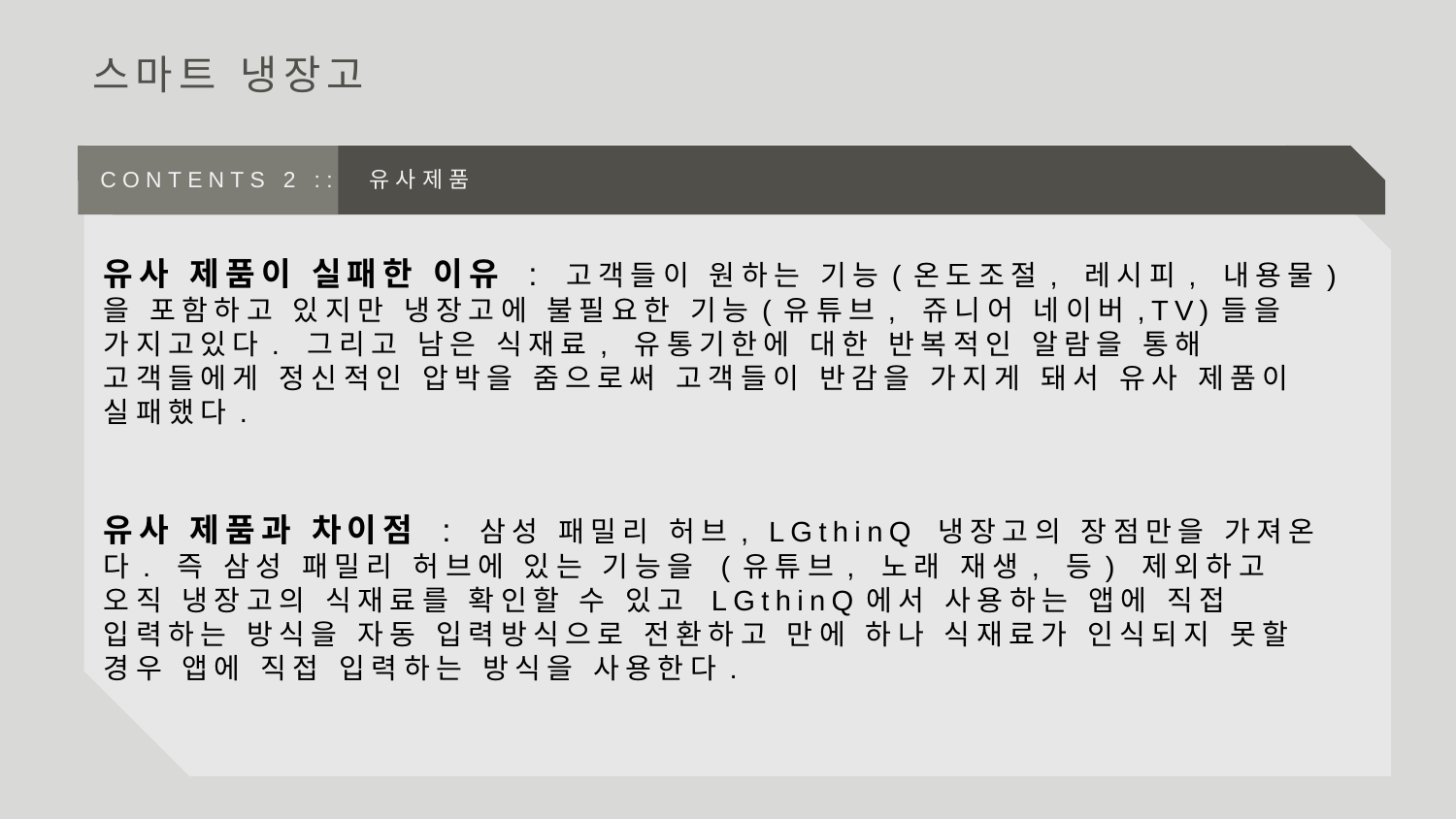

스마트 냉장고

CONTENTS 2 ::  유사제품
유사 제품이 실패한 이유 : 고객들이 원하는 기능(온도조절, 레시피, 내용물)을 포함하고 있지만 냉장고에 불필요한 기능(유튜브, 쥬니어 네이버,TV)들을 가지고있다. 그리고 남은 식재료, 유통기한에 대한 반복적인 알람을 통해 고객들에게 정신적인 압박을 줌으로써 고객들이 반감을 가지게 돼서 유사 제품이 실패했다.
유사 제품과 차이점 : 삼성 패밀리 허브, LGthinQ 냉장고의 장점만을 가져온다. 즉 삼성 패밀리 허브에 있는 기능을 (유튜브, 노래 재생, 등) 제외하고 오직 냉장고의 식재료를 확인할 수 있고 LGthinQ에서 사용하는 앱에 직접 입력하는 방식을 자동 입력방식으로 전환하고 만에 하나 식재료가 인식되지 못할 경우 앱에 직접 입력하는 방식을 사용한다.